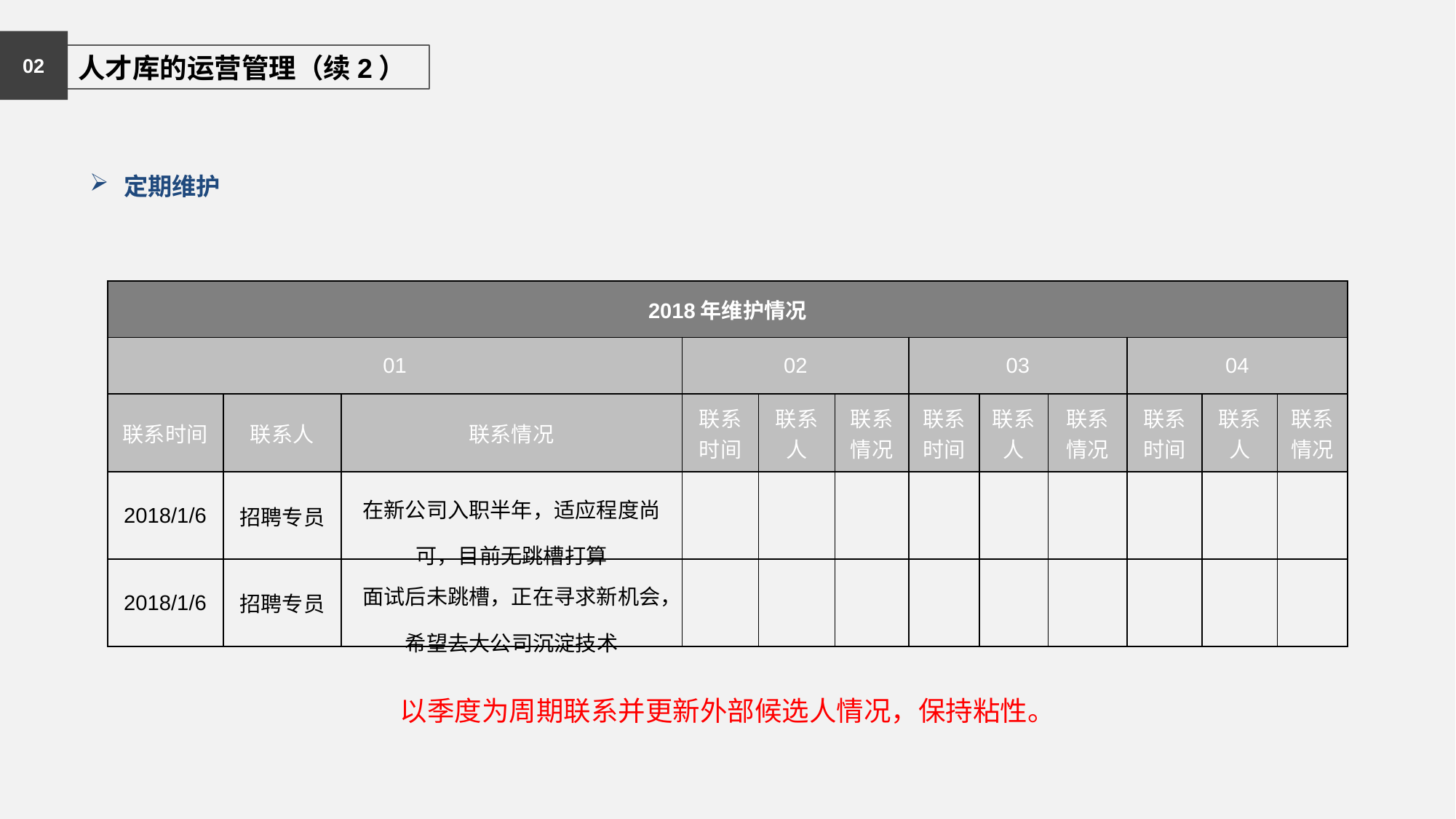

02
  人才库的运营管理（续2）
定期维护
| 2018年维护情况 |  |  |  |  |  |  |  |  |  |  |  |
| --- | --- | --- | --- | --- | --- | --- | --- | --- | --- | --- | --- |
| 01 |  |  | 02 |  |  | 03 |  |  | 04 |  |  |
| 联系时间 | 联系人 | 联系情况 | 联系时间 | 联系人 | 联系情况 | 联系时间 | 联系人 | 联系情况 | 联系时间 | 联系人 | 联系情况 |
| 2018/1/6 | 招聘专员 | 在新公司入职半年，适应程度尚可，目前无跳槽打算 |  |  |  |  |  |  |  |  |  |
| 2018/1/6 | 招聘专员 | 面试后未跳槽，正在寻求新机会，希望去大公司沉淀技术 |  |  |  |  |  |  |  |  |  |
以季度为周期联系并更新外部候选人情况，保持粘性。